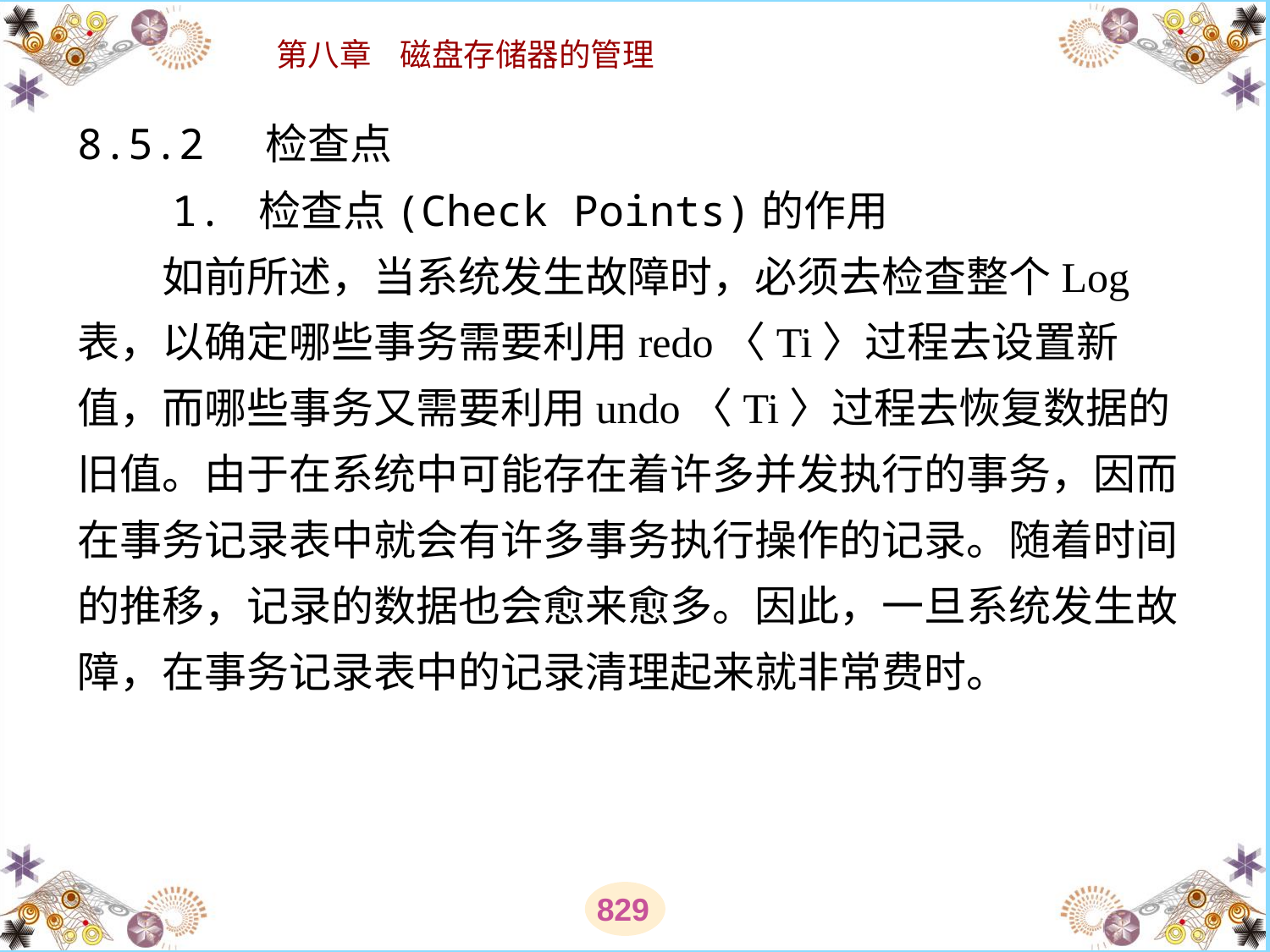

# 8.5.2  检查点 　　1. 检查点(Check Points)的作用 　　如前所述，当系统发生故障时，必须去检查整个Log表，以确定哪些事务需要利用redo〈Ti〉过程去设置新值，而哪些事务又需要利用undo〈Ti〉过程去恢复数据的旧值。由于在系统中可能存在着许多并发执行的事务，因而在事务记录表中就会有许多事务执行操作的记录。随着时间的推移，记录的数据也会愈来愈多。因此，一旦系统发生故障，在事务记录表中的记录清理起来就非常费时。